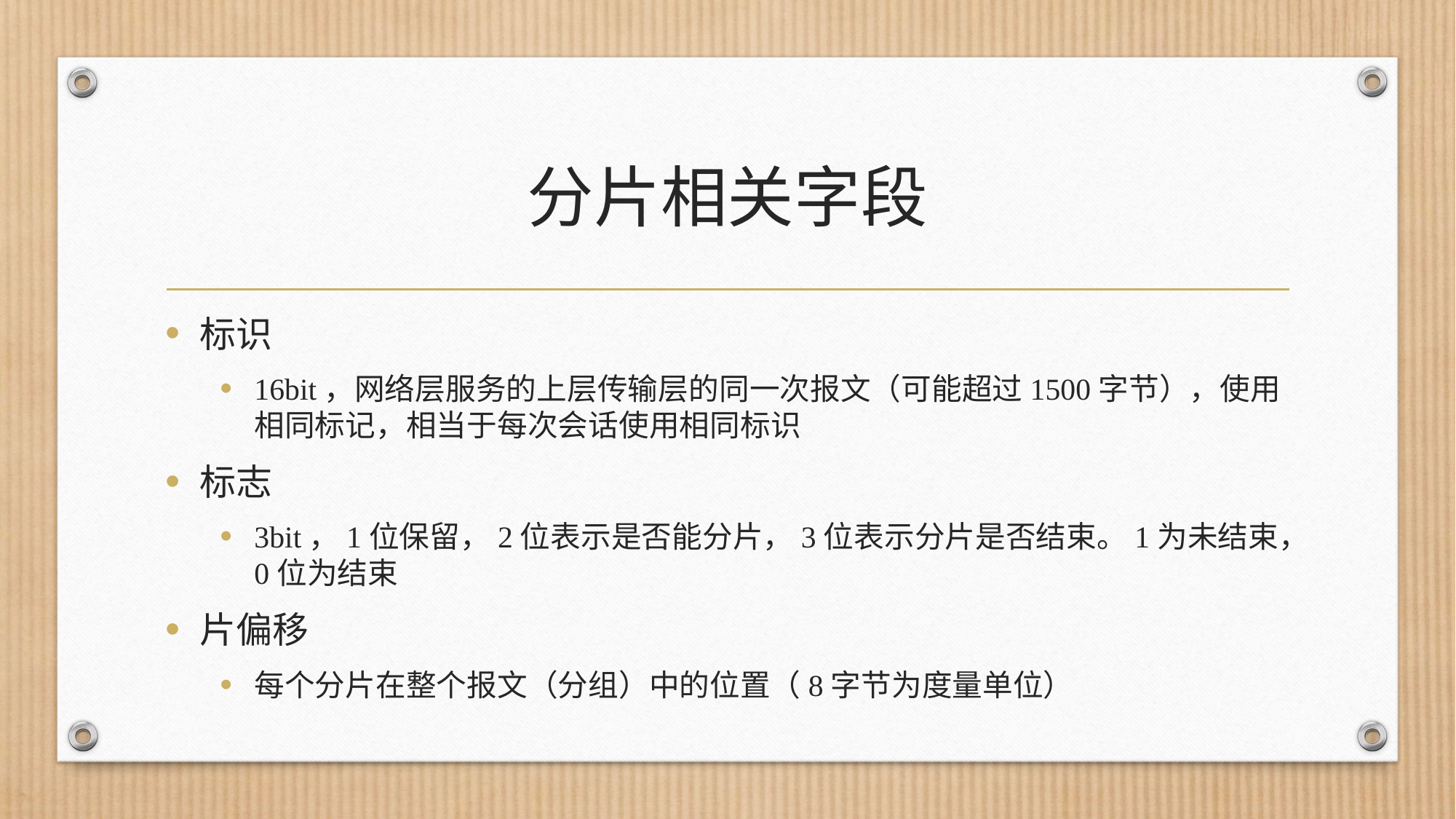

# 分片相关字段
标识
16bit，网络层服务的上层传输层的同一次报文（可能超过1500字节），使用相同标记，相当于每次会话使用相同标识
标志
3bit，1位保留，2位表示是否能分片，3位表示分片是否结束。1为未结束，0位为结束
片偏移
每个分片在整个报文（分组）中的位置（8字节为度量单位）